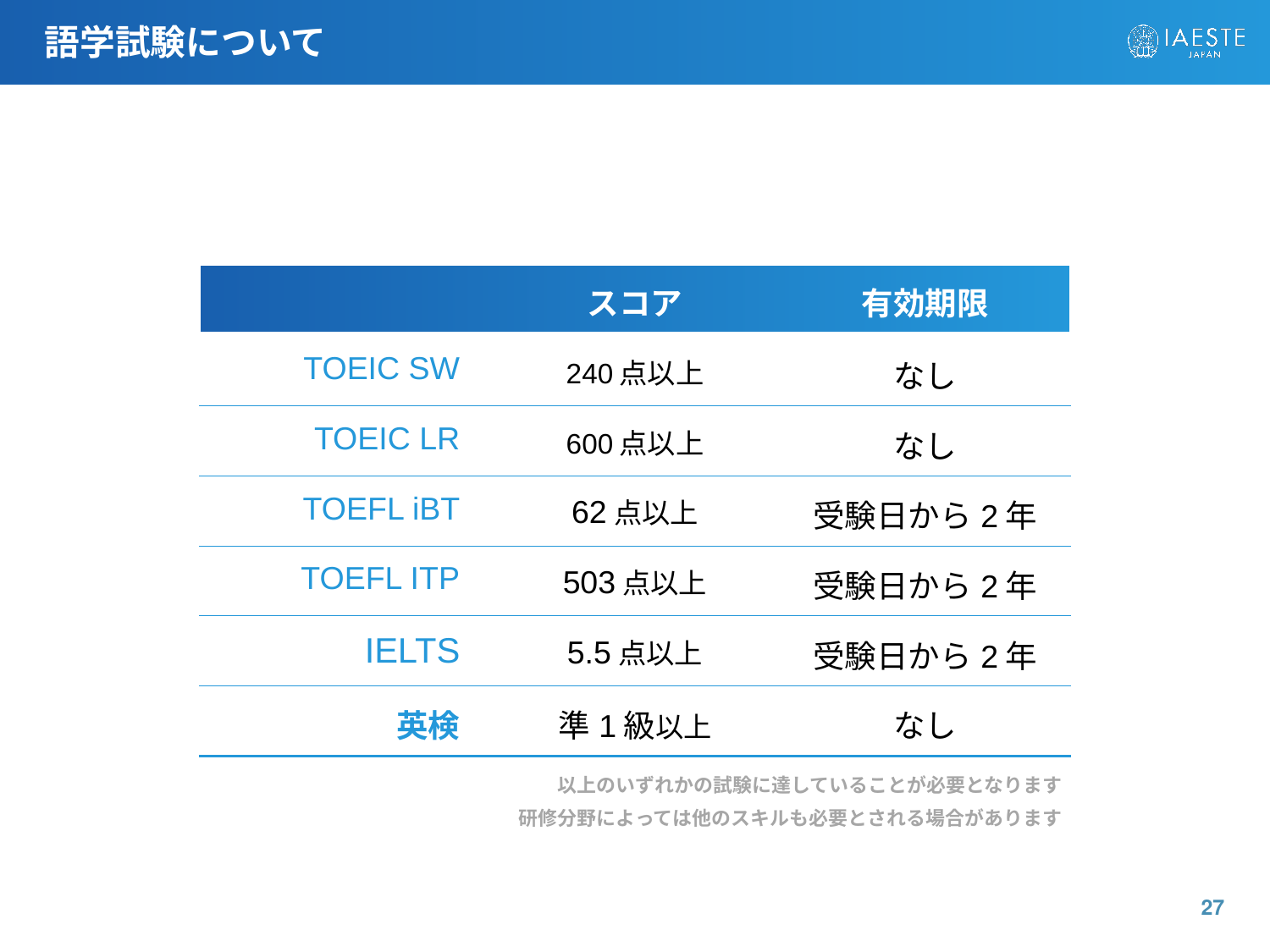

# 語学試験について

|  | スコア | 有効期限 |
| --- | --- | --- |
| TOEIC SW | 240点以上 | なし |
| TOEIC LR | 600点以上 | なし |
| TOEFL iBT | 62点以上 | 受験日から2年 |
| TOEFL ITP | 503点以上 | 受験日から2年 |
| IELTS | 5.5点以上 | 受験日から2年 |
| 英検 | 準1級以上 | なし |
以上のいずれかの試験に達していることが必要となります
研修分野によっては他のスキルも必要とされる場合があります
27